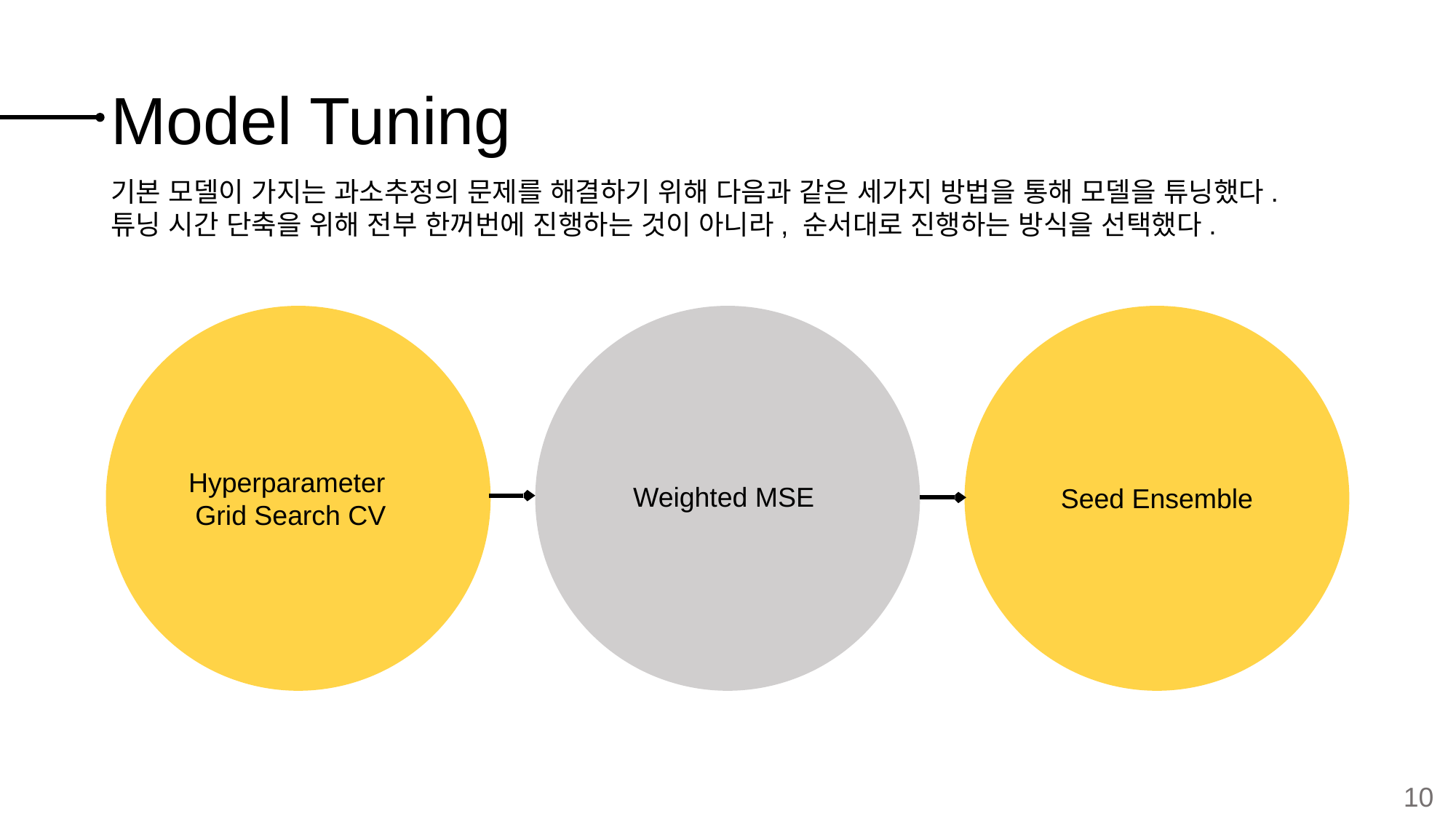

# Model Tuning
기본 모델이 가지는 과소추정의 문제를 해결하기 위해 다음과 같은 세가지 방법을 통해 모델을 튜닝했다.
튜닝 시간 단축을 위해 전부 한꺼번에 진행하는 것이 아니라, 순서대로 진행하는 방식을 선택했다.

Hyperparameter
Grid Search CV
Weighted MSE
Seed Ensemble
10